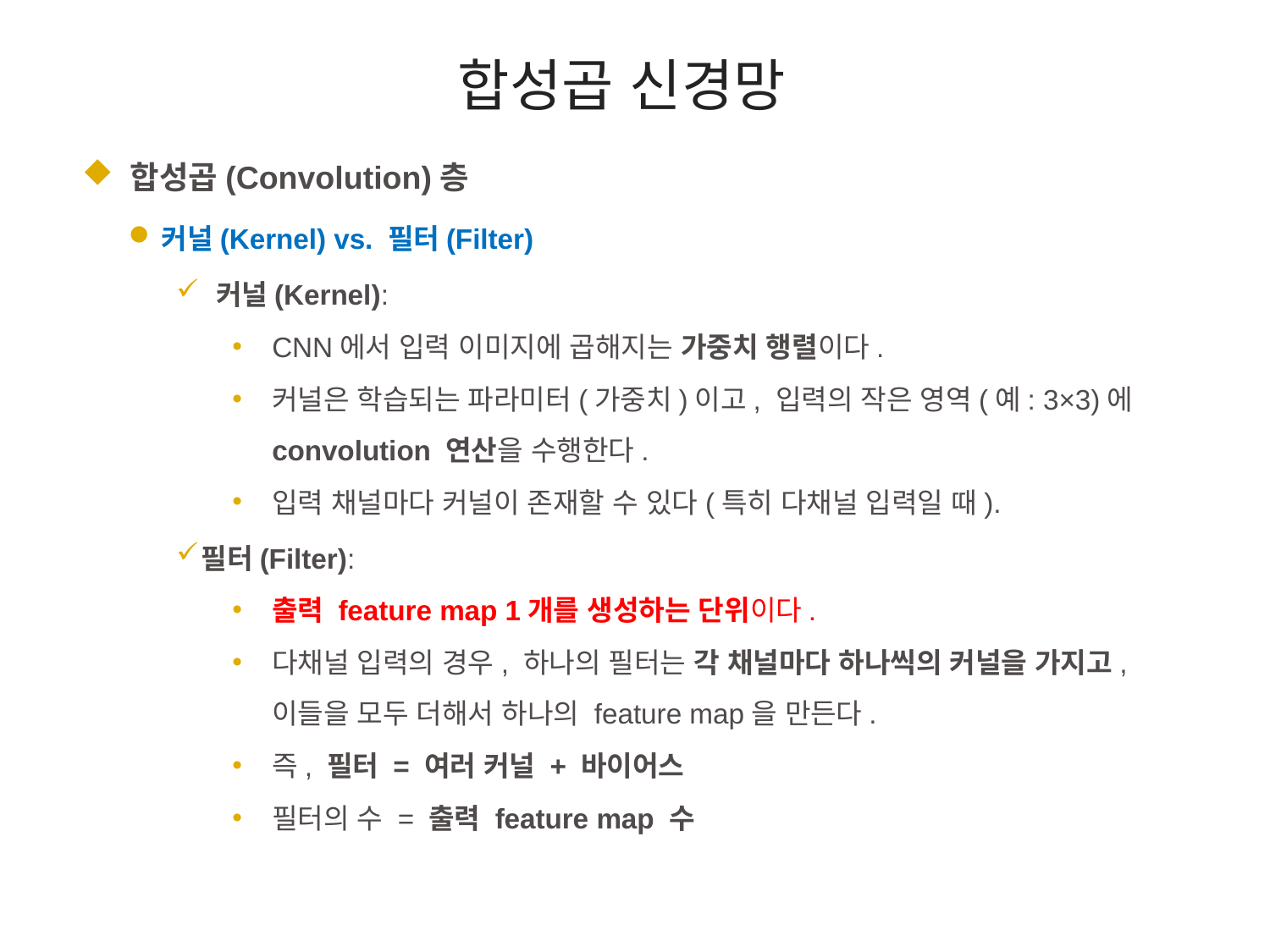

# 합성곱 신경망
 합성곱(Convolution)층
커널(Kernel) vs. 필터(Filter)
 커널(Kernel):
CNN에서 입력 이미지에 곱해지는 가중치 행렬이다.
커널은 학습되는 파라미터(가중치)이고, 입력의 작은 영역(예: 3×3)에 convolution 연산을 수행한다.
입력 채널마다 커널이 존재할 수 있다(특히 다채널 입력일 때).
필터(Filter):
출력 feature map 1개를 생성하는 단위이다.
다채널 입력의 경우, 하나의 필터는 각 채널마다 하나씩의 커널을 가지고, 이들을 모두 더해서 하나의 feature map을 만든다.
즉, 필터 = 여러 커널 + 바이어스
필터의 수 = 출력 feature map 수